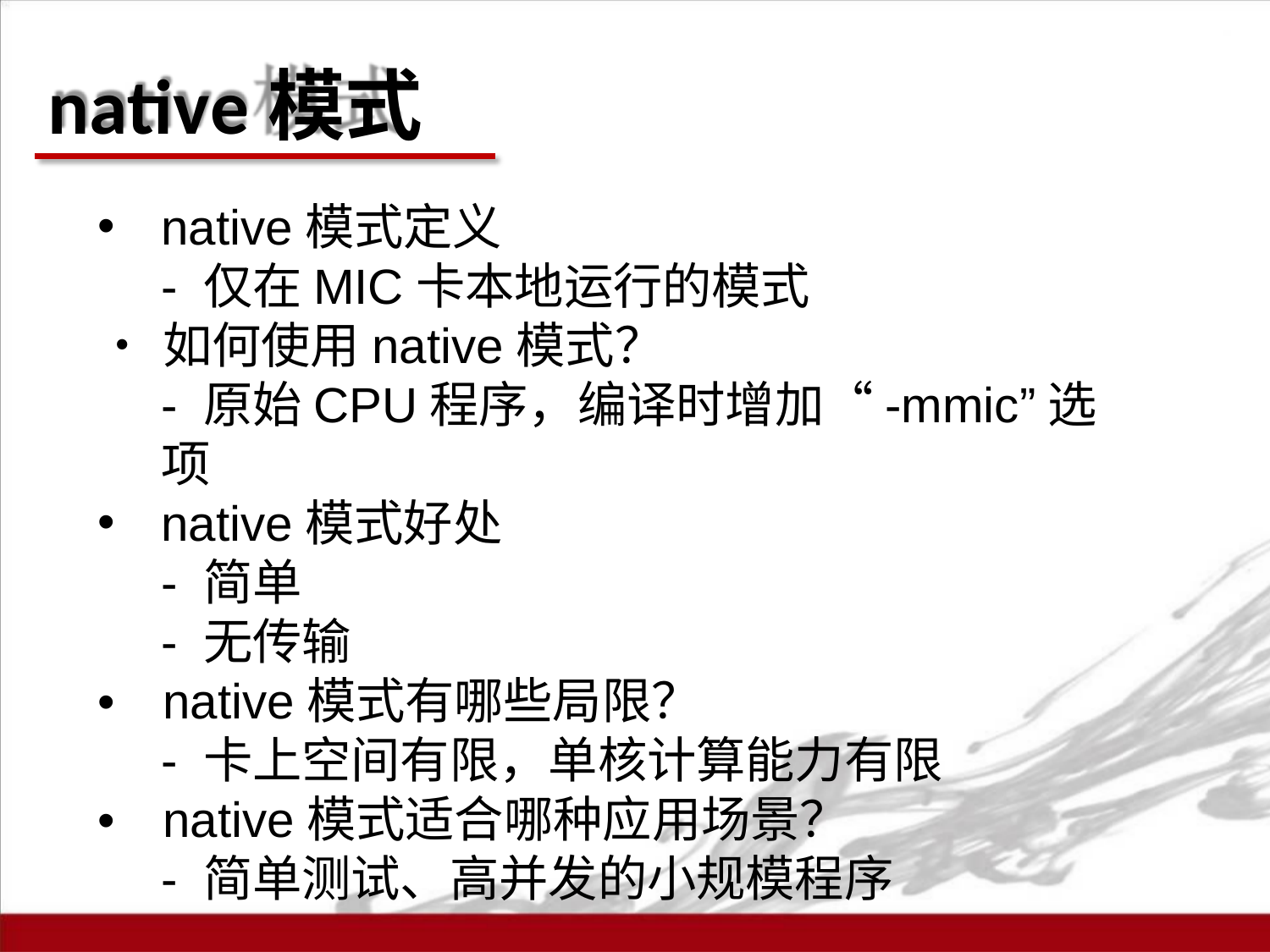

# native模式

native模式定义
- 仅在MIC卡本地运行的模式
•	如何使用native模式？
- 原始CPU程序，编译时增加“-mmic”选项
native模式好处
- 简单
- 无传输
•	native模式有哪些局限？
- 卡上空间有限，单核计算能力有限
•	native模式适合哪种应用场景？
- 简单测试、高并发的小规模程序

35